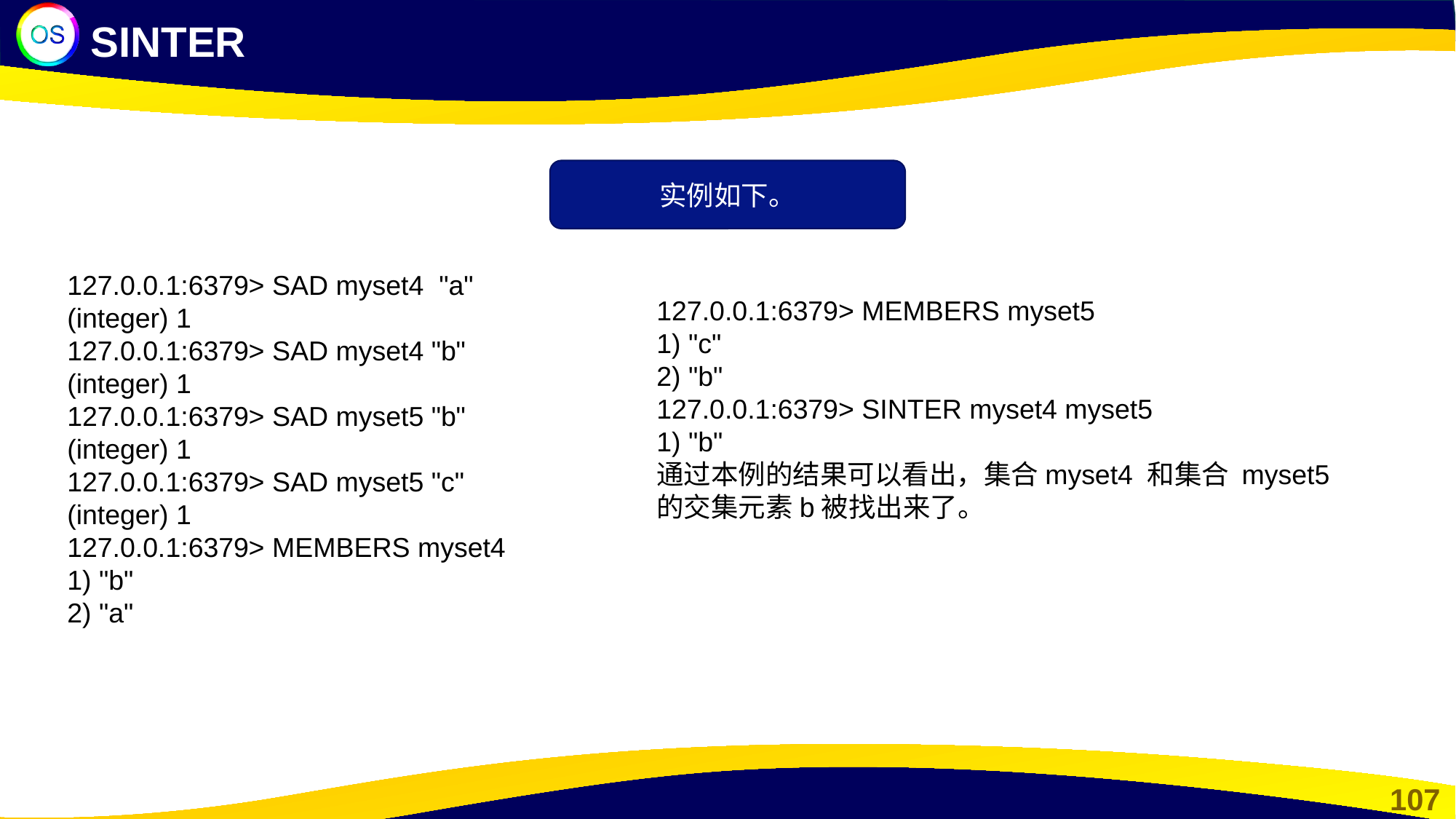

SINTER
实例如下。
127.0.0.1:6379> SAD myset4  "a"
(integer) 1
127.0.0.1:6379> SAD myset4 "b"
(integer) 1
127.0.0.1:6379> SAD myset5 "b"
(integer) 1
127.0.0.1:6379> SAD myset5 "c"
(integer) 1
127.0.0.1:6379> MEMBERS myset4
1) "b"
2) "a"
127.0.0.1:6379> MEMBERS myset5
1) "c"
2) "b"
127.0.0.1:6379> SINTER myset4 myset5
1) "b"
通过本例的结果可以看出，集合myset4 和集合 myset5的交集元素b被找出来了。